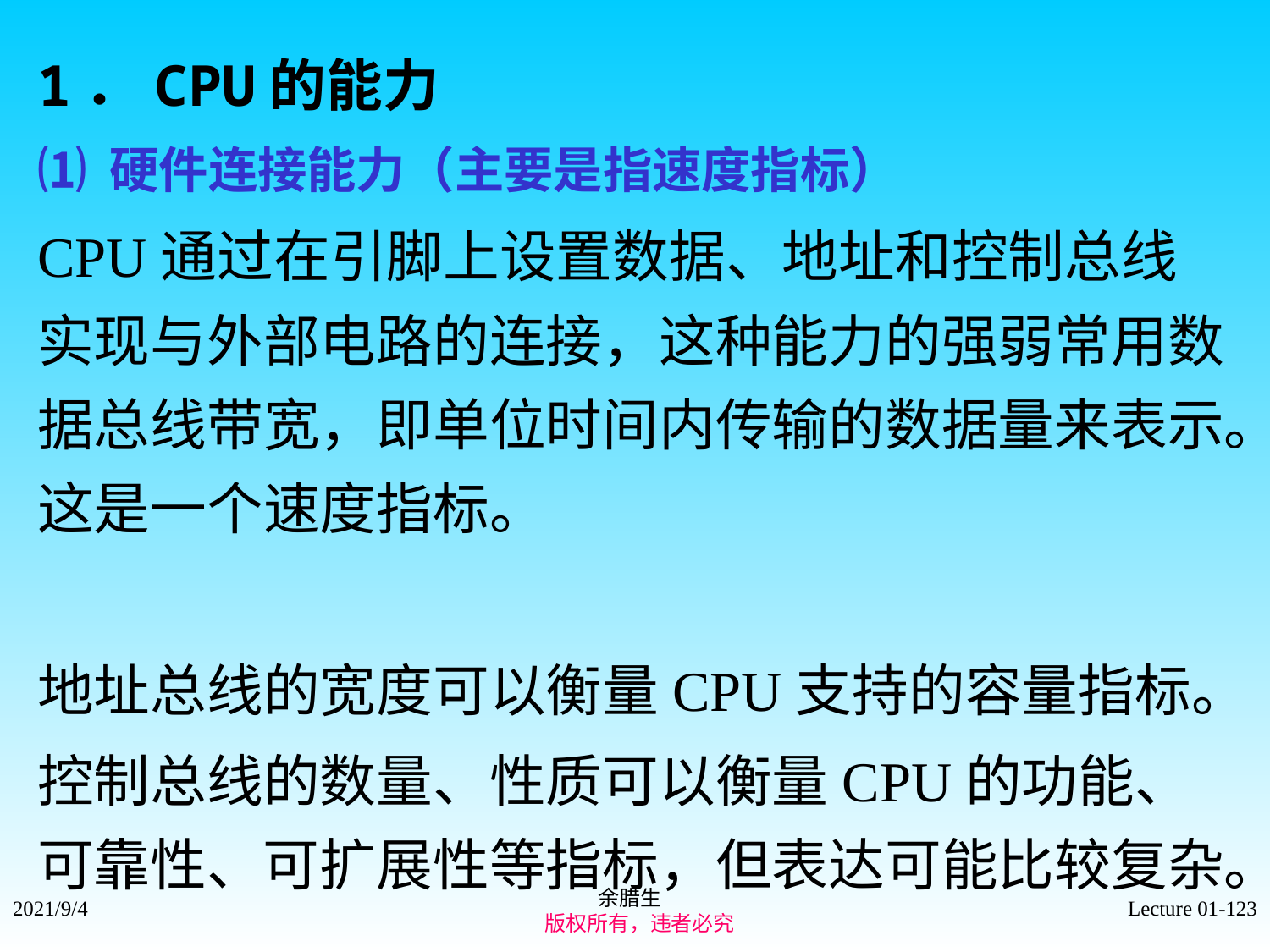

1．CPU的能力
⑴ 硬件连接能力（主要是指速度指标）
CPU通过在引脚上设置数据、地址和控制总线实现与外部电路的连接，这种能力的强弱常用数据总线带宽，即单位时间内传输的数据量来表示。这是一个速度指标。

地址总线的宽度可以衡量CPU支持的容量指标。
控制总线的数量、性质可以衡量CPU的功能、可靠性、可扩展性等指标，但表达可能比较复杂。
余腊生
 版权所有，违者必究
2021/9/4
Lecture 01-123